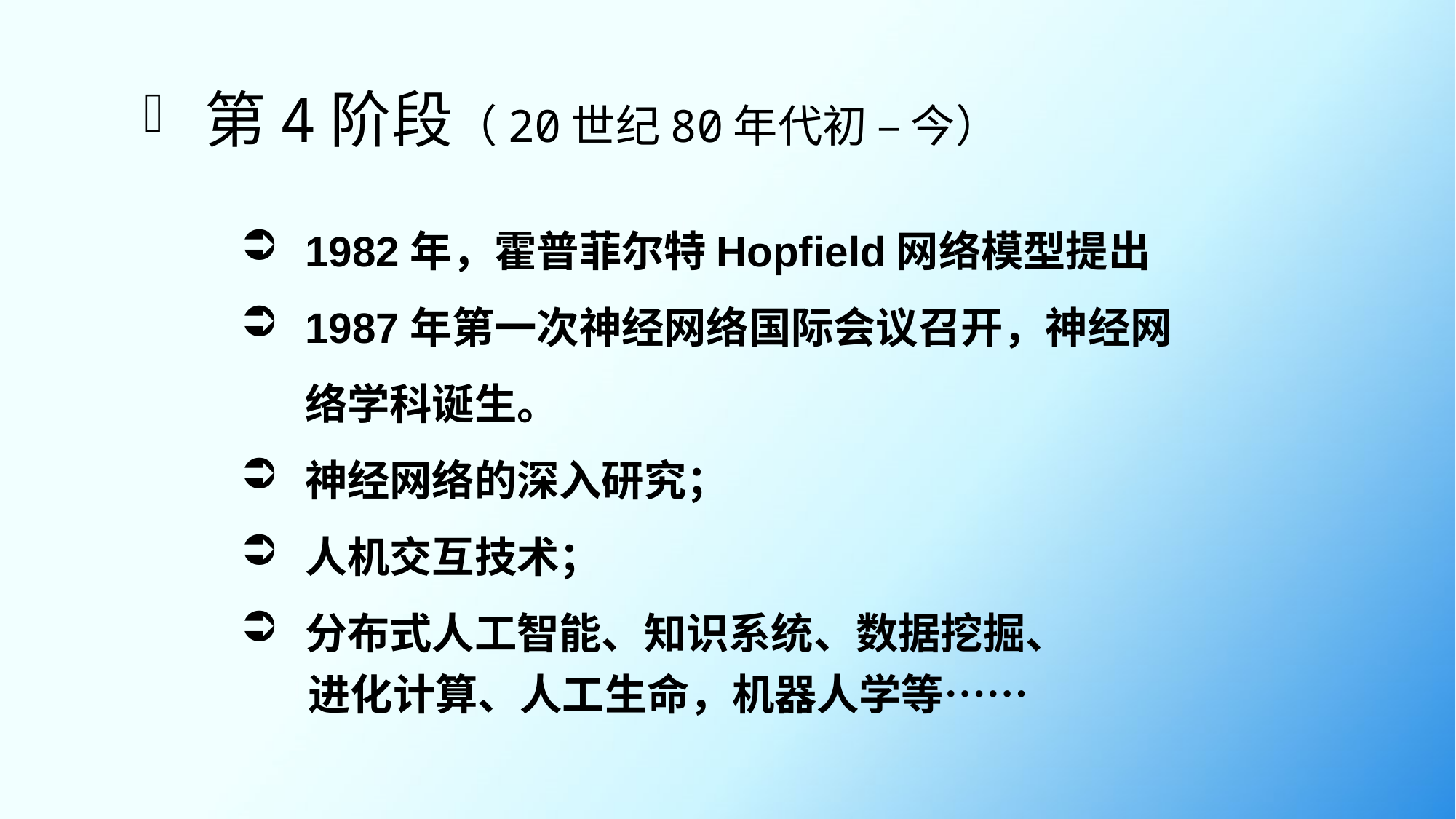

# 第4阶段（20世纪80年代初 – 今）
1982年，霍普菲尔特Hopfield网络模型提出
1987年第一次神经网络国际会议召开，神经网络学科诞生。
神经网络的深入研究；
人机交互技术；
分布式人工智能、知识系统、数据挖掘、
      进化计算、人工生命，机器人学等……